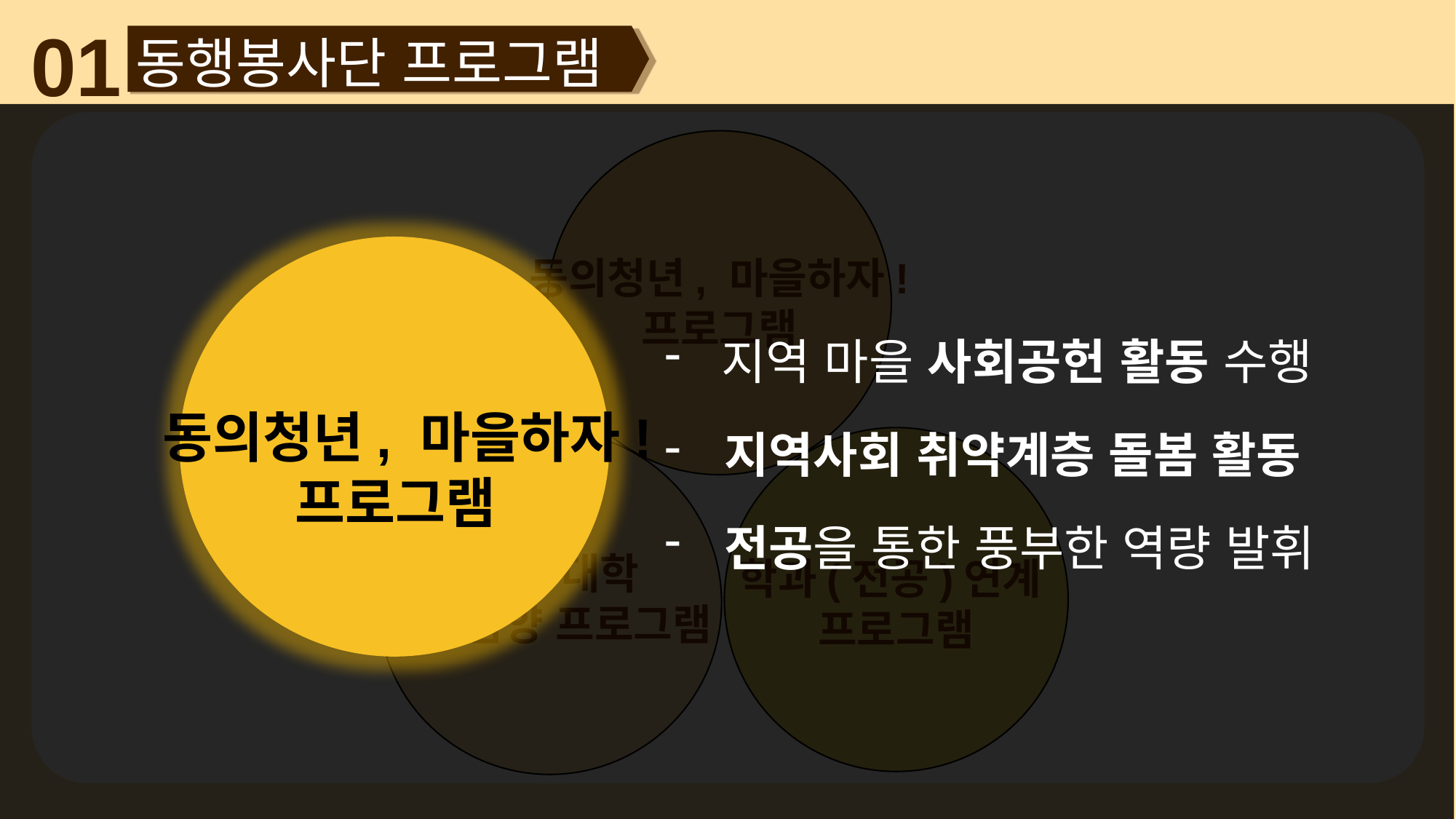

01
동행봉사단 프로그램

동의청년, 마을하자!
프로그램

 지역 마을 사회공헌 활동 수행
 지역사회 취약계층 돌봄 활동
 전공을 통한 풍부한 역량 발휘
동의청년, 마을하자!
프로그램

고교-대학
인성함양 프로그램
학과(전공)연계
프로그램